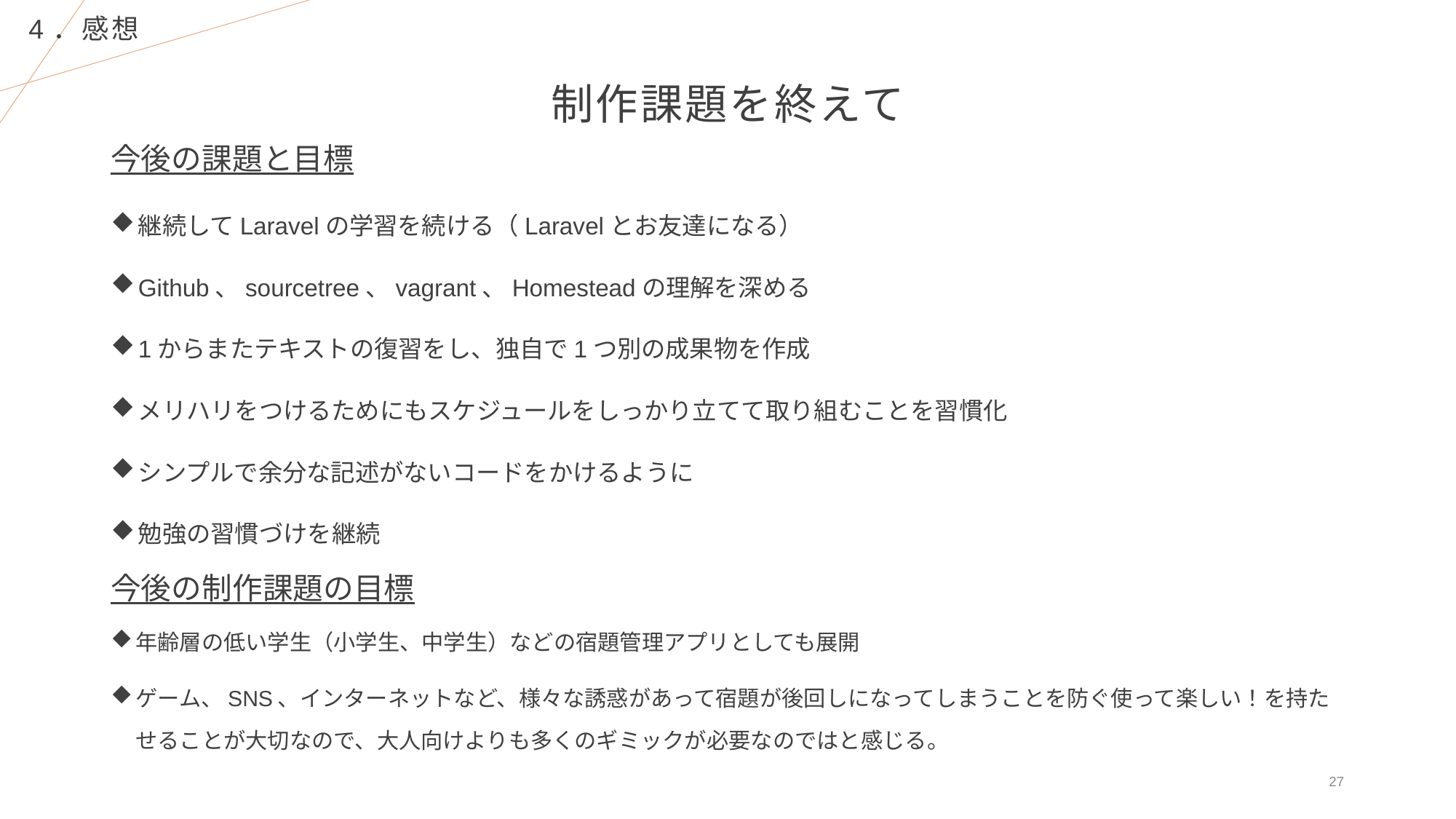

4．感想
# 制作課題を終えて
今後の課題と目標
継続してLaravelの学習を続ける（Laravelとお友達になる）
Github、sourcetree、vagrant、Homesteadの理解を深める
1からまたテキストの復習をし、独自で1つ別の成果物を作成
メリハリをつけるためにもスケジュールをしっかり立てて取り組むことを習慣化
シンプルで余分な記述がないコードをかけるように
勉強の習慣づけを継続
今後の制作課題の目標
年齢層の低い学生（小学生、中学生）などの宿題管理アプリとしても展開
ゲーム、SNS、インターネットなど、様々な誘惑があって宿題が後回しになってしまうことを防ぐ使って楽しい！を持たせることが大切なので、大人向けよりも多くのギミックが必要なのではと感じる。
27